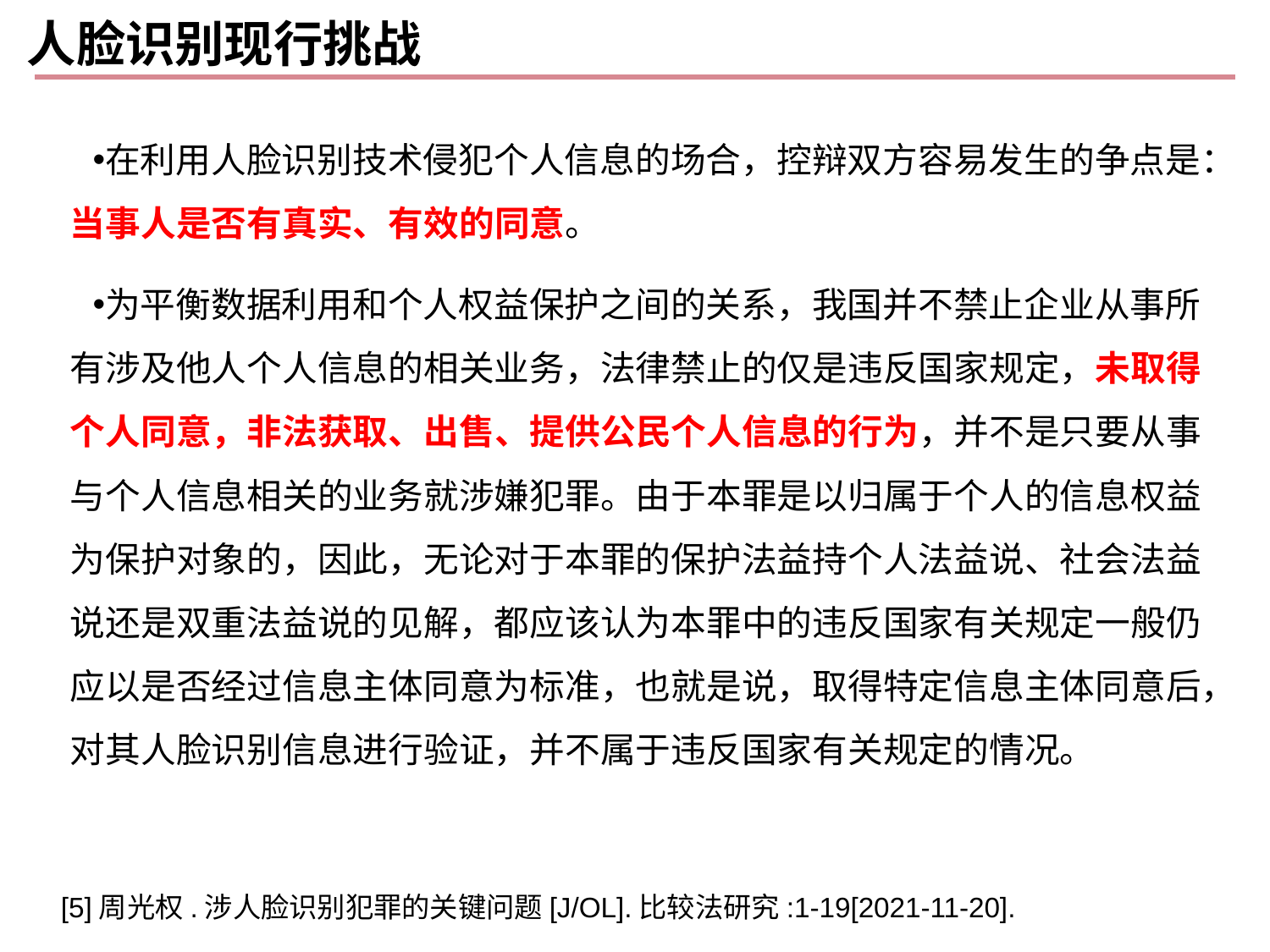

# 人脸识别现行挑战
在利用人脸识别技术侵犯个人信息的场合，控辩双方容易发生的争点是：当事人是否有真实、有效的同意。
为平衡数据利用和个人权益保护之间的关系，我国并不禁止企业从事所有涉及他人个人信息的相关业务，法律禁止的仅是违反国家规定，未取得个人同意，非法获取、出售、提供公民个人信息的行为，并不是只要从事与个人信息相关的业务就涉嫌犯罪。由于本罪是以归属于个人的信息权益为保护对象的，因此，无论对于本罪的保护法益持个人法益说、社会法益说还是双重法益说的见解，都应该认为本罪中的违反国家有关规定一般仍应以是否经过信息主体同意为标准，也就是说，取得特定信息主体同意后，对其人脸识别信息进行验证，并不属于违反国家有关规定的情况。
[5]周光权.涉人脸识别犯罪的关键问题[J/OL].比较法研究:1-19[2021-11-20].